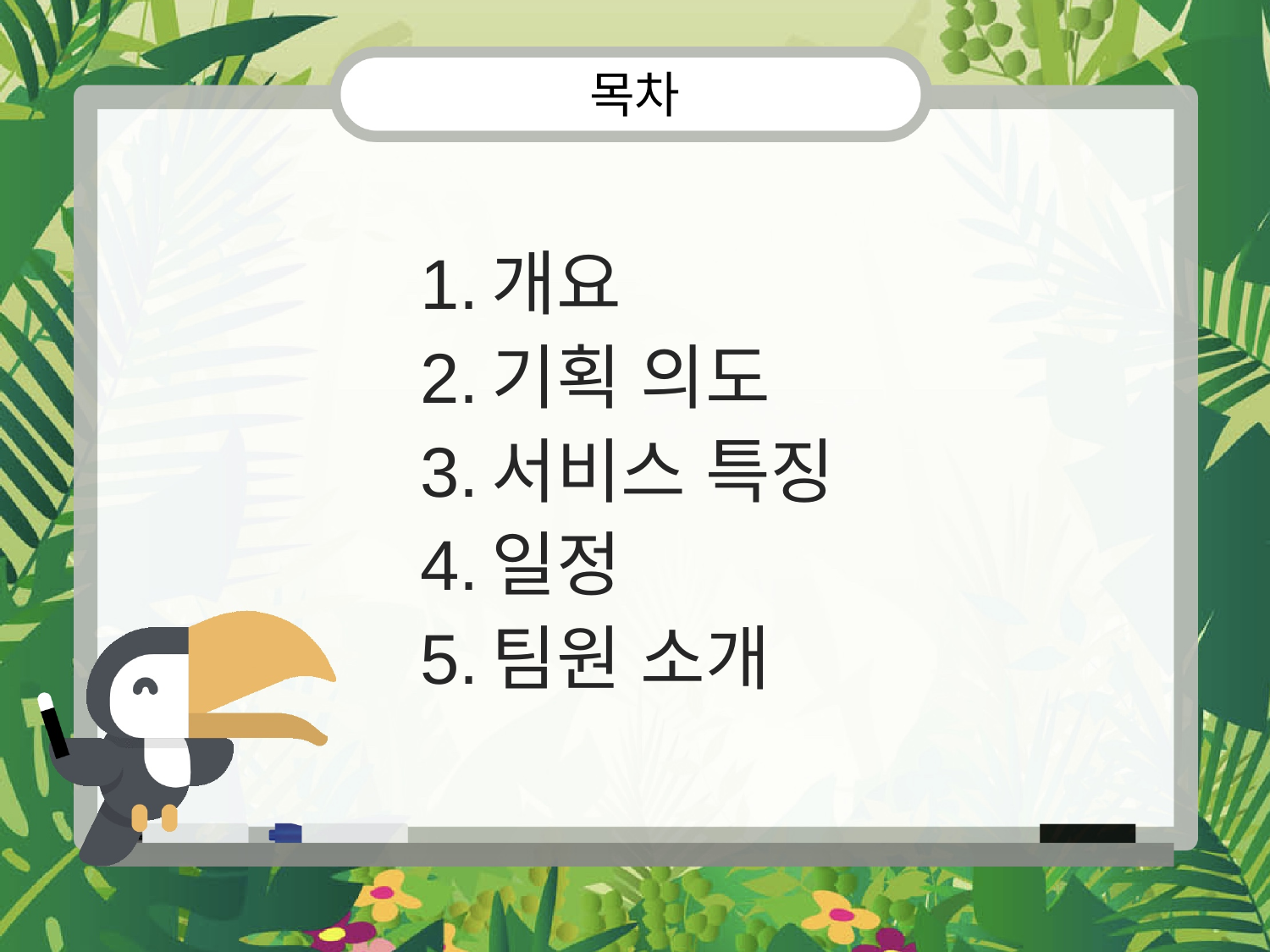

# 목차
개요
기획 의도
서비스 특징
일정
팀원 소개